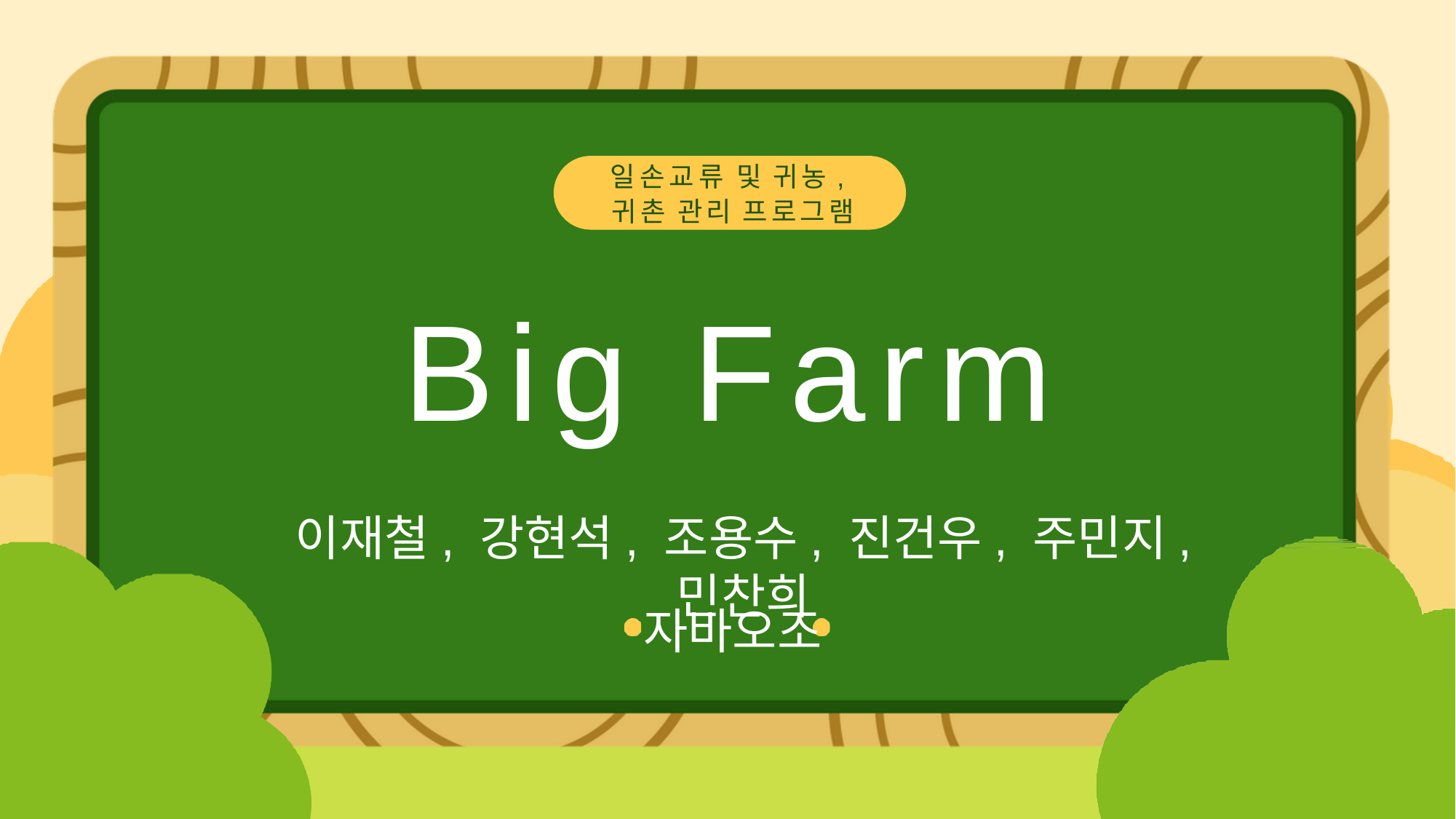

일손교류 및 귀농,
귀촌 관리 프로그램
Big Farm
이재철, 강현석, 조용수, 진건우, 주민지, 민찬희
자바오조